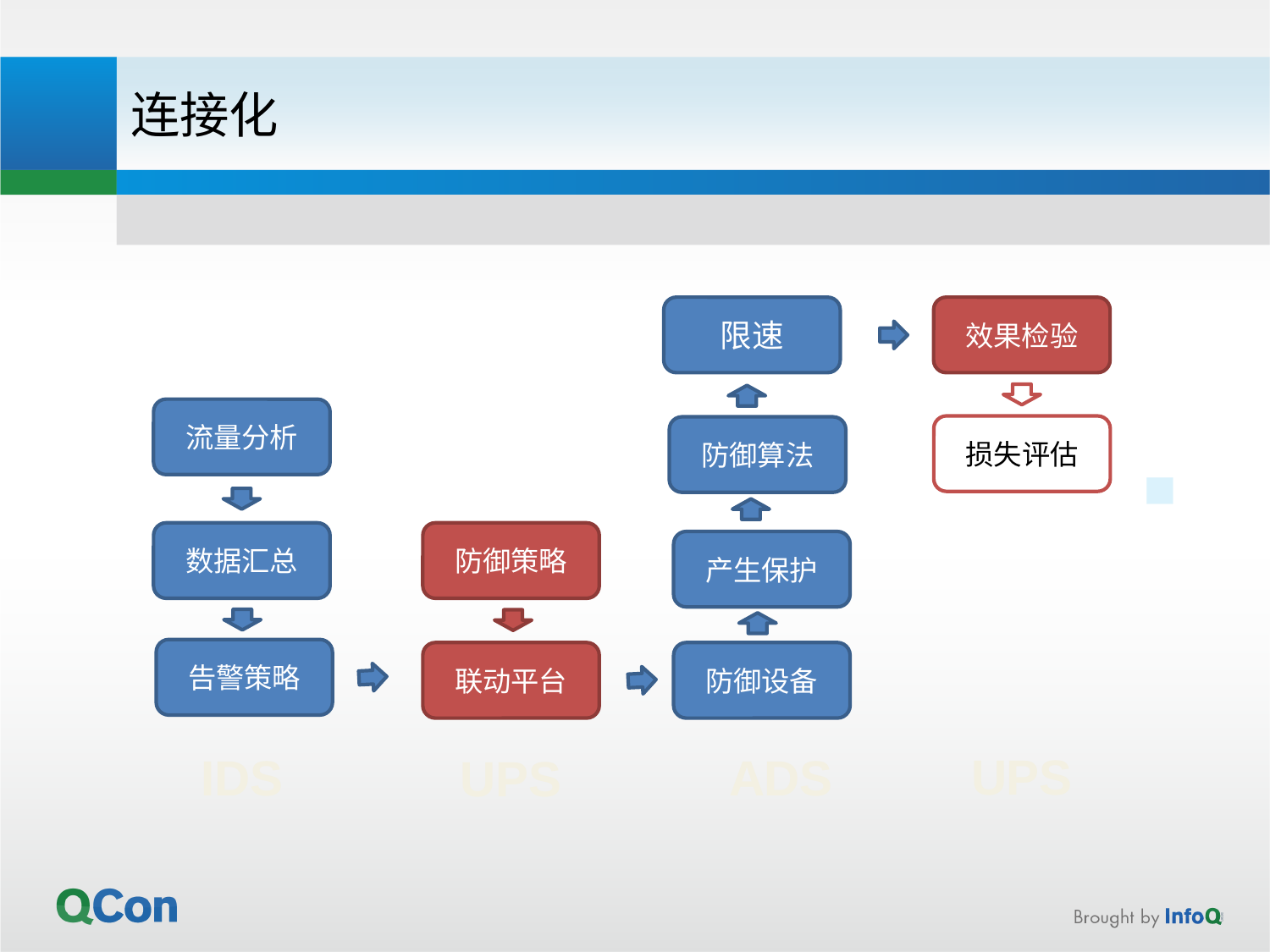

连接化
限速
效果检验

流量分析
损失评估
防御算法

数据汇总
防御策略
产生保护

告警策略
联动平台
防御设备

UPS
IDS
ADS
UPS